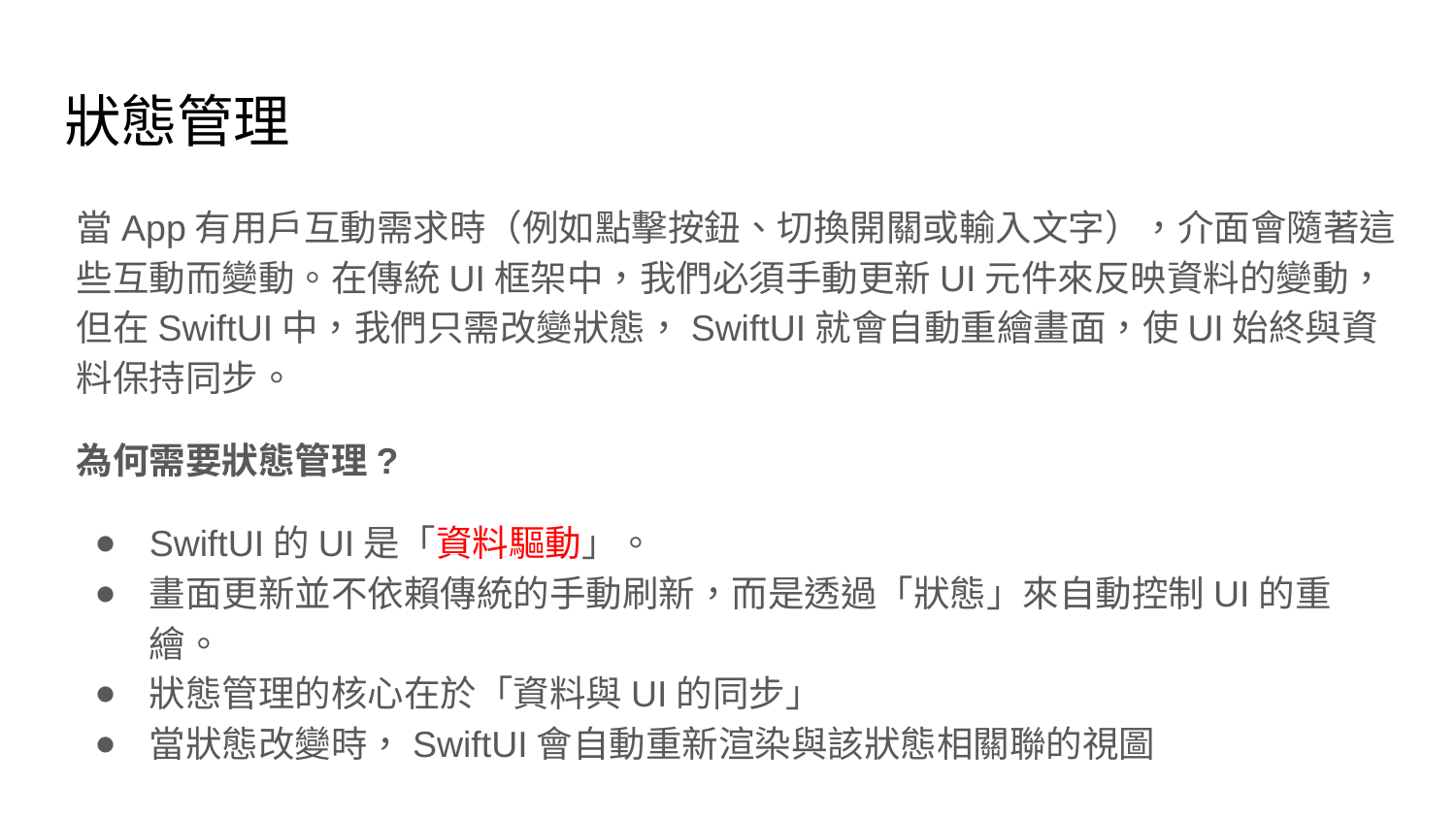

# 狀態管理
當App有用戶互動需求時（例如點擊按鈕、切換開關或輸入文字），介面會隨著這些互動而變動。在傳統UI框架中，我們必須手動更新UI元件來反映資料的變動，但在SwiftUI中，我們只需改變狀態，SwiftUI就會自動重繪畫面，使UI始終與資料保持同步。
為何需要狀態管理?
SwiftUI的UI是「資料驅動」。
畫面更新並不依賴傳統的手動刷新，而是透過「狀態」來自動控制UI的重繪。
狀態管理的核心在於「資料與UI的同步」
當狀態改變時，SwiftUI會自動重新渲染與該狀態相關聯的視圖